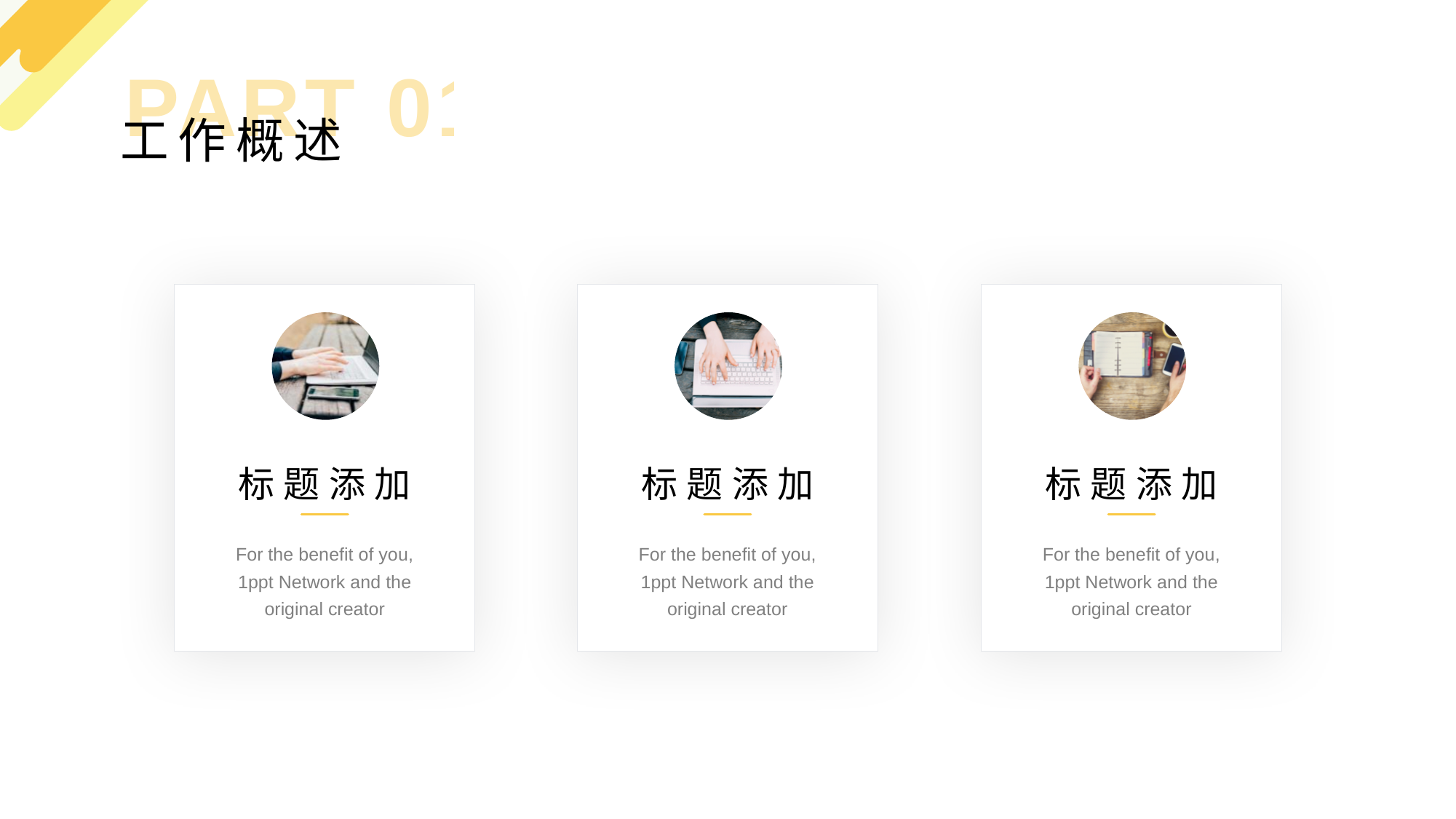

PART 01
工作概述

标题添加
标题添加
标题添加
For the benefit of you, 1ppt Network and the original creator
For the benefit of you, 1ppt Network and the original creator
For the benefit of you, 1ppt Network and the original creator